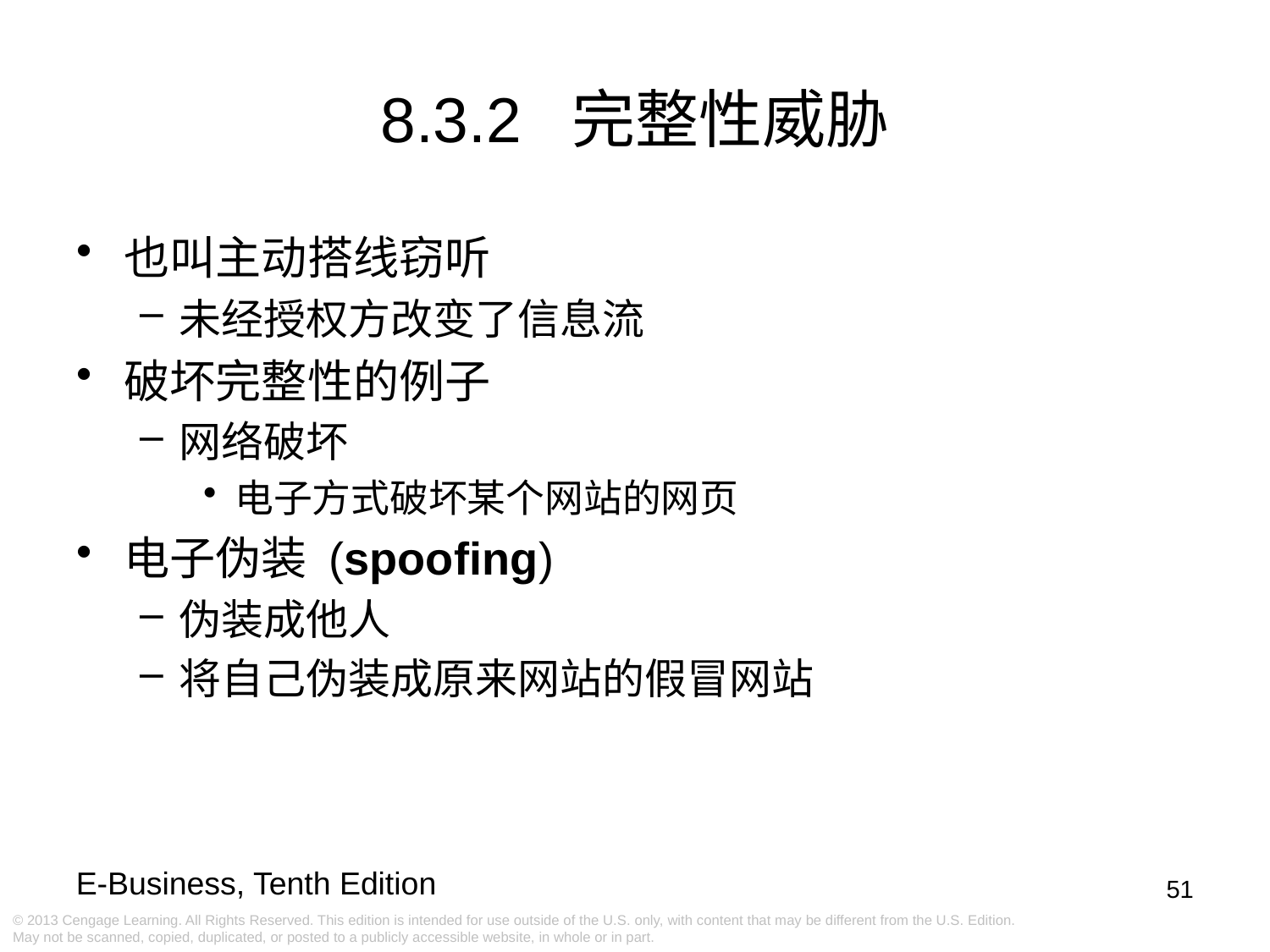

8.3.2  完整性威胁
也叫主动搭线窃听
未经授权方改变了信息流
破坏完整性的例子
网络破坏
电子方式破坏某个网站的网页
电子伪装 (spoofing)
伪装成他人
将自己伪装成原来网站的假冒网站
51